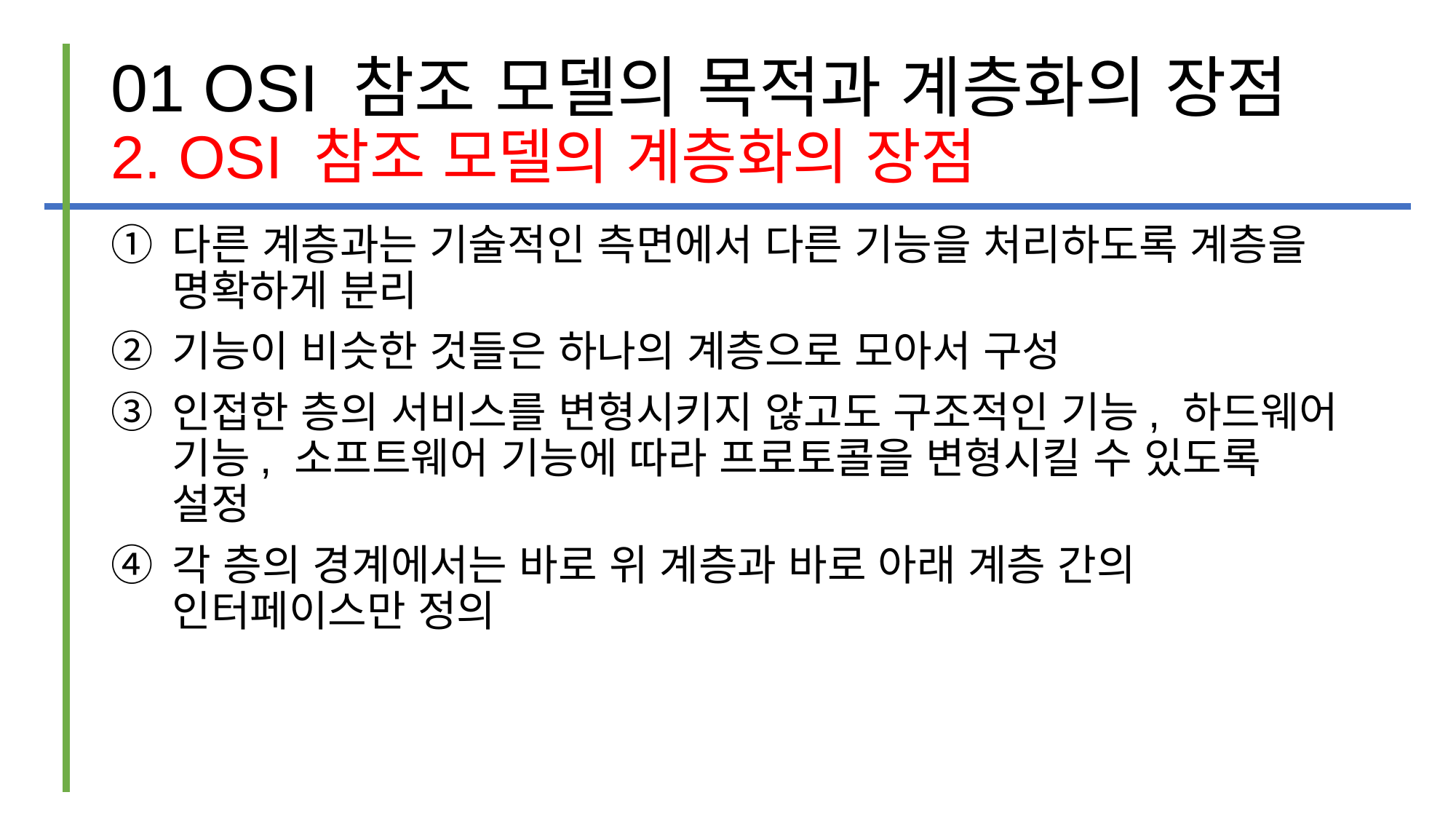

# 01 OSI 참조 모델의 목적과 계층화의 장점 2. OSI 참조 모델의 계층화의 장점
다른 계층과는 기술적인 측면에서 다른 기능을 처리하도록 계층을 명확하게 분리
기능이 비슷한 것들은 하나의 계층으로 모아서 구성
인접한 층의 서비스를 변형시키지 않고도 구조적인 기능, 하드웨어 기능, 소프트웨어 기능에 따라 프로토콜을 변형시킬 수 있도록 설정
각 층의 경계에서는 바로 위 계층과 바로 아래 계층 간의 인터페이스만 정의